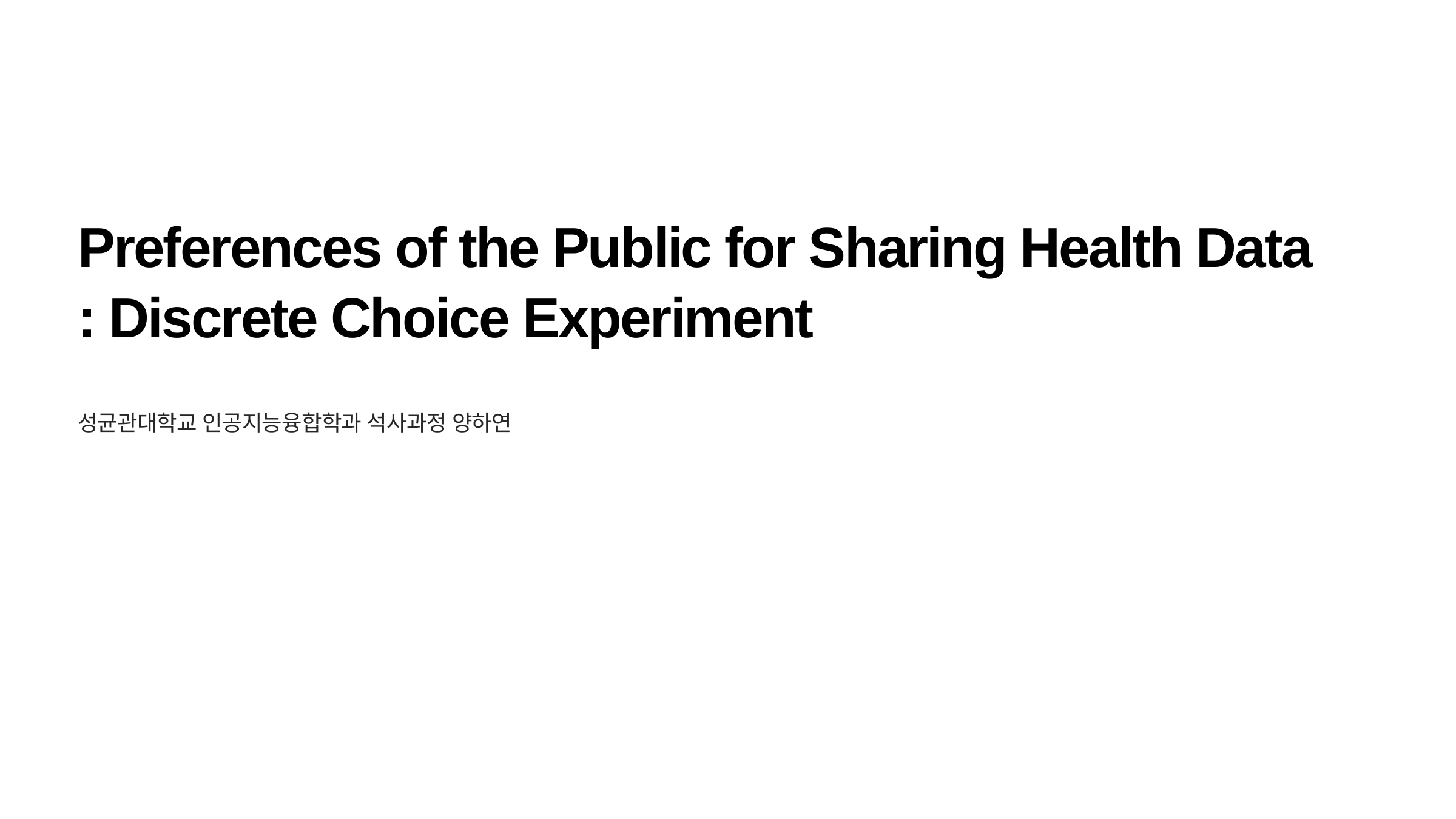

Preferences of the Public for Sharing Health Data
: Discrete Choice Experiment
성균관대학교 인공지능융합학과 석사과정 양하연